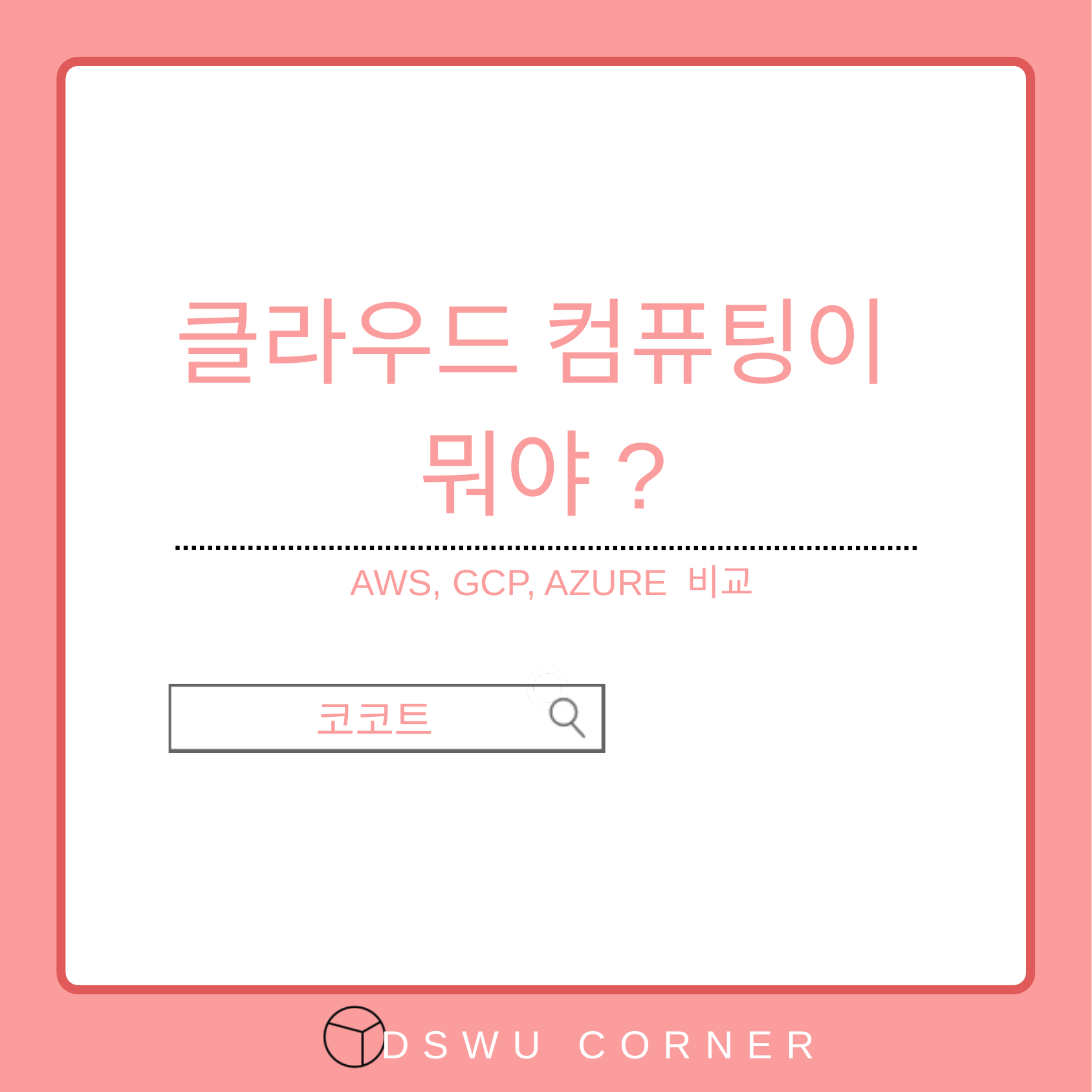

클라우드 컴퓨팅이
뭐야?

AWS, GCP, AZURE 비교

코코트

DSWU CORNER